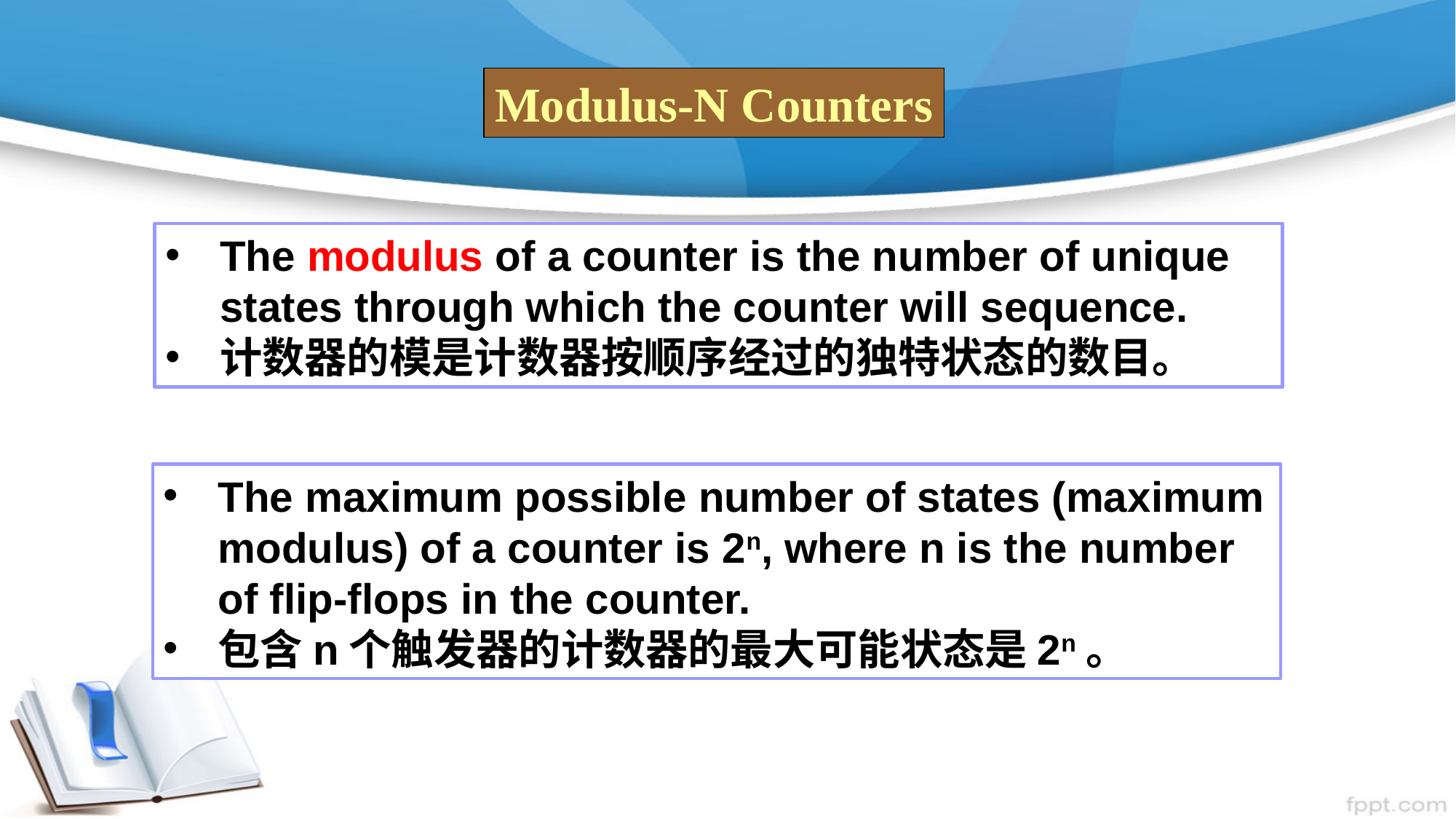

Modulus-N Counters
The modulus of a counter is the number of unique states through which the counter will sequence.
计数器的模是计数器按顺序经过的独特状态的数目。
The maximum possible number of states (maximum modulus) of a counter is 2n, where n is the number of flip-flops in the counter.
包含n个触发器的计数器的最大可能状态是2n。